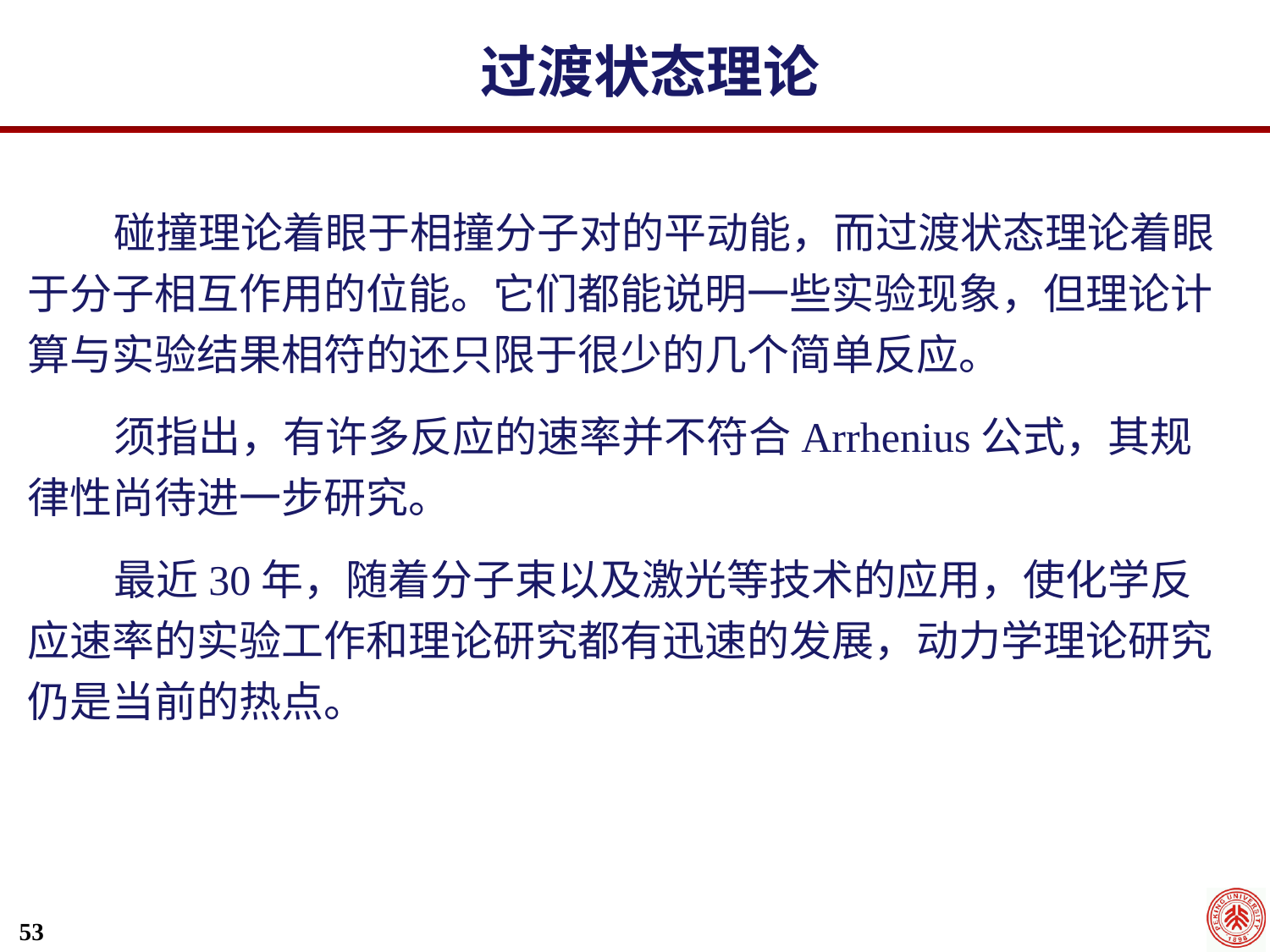

过渡状态理论

        碰撞理论着眼于相撞分子对的平动能，而过渡状态理论着眼于分子相互作用的位能。它们都能说明一些实验现象，但理论计算与实验结果相符的还只限于很少的几个简单反应。
        须指出，有许多反应的速率并不符合Arrhenius公式，其规律性尚待进一步研究。
        最近30年，随着分子束以及激光等技术的应用，使化学反应速率的实验工作和理论研究都有迅速的发展，动力学理论研究仍是当前的热点。
53